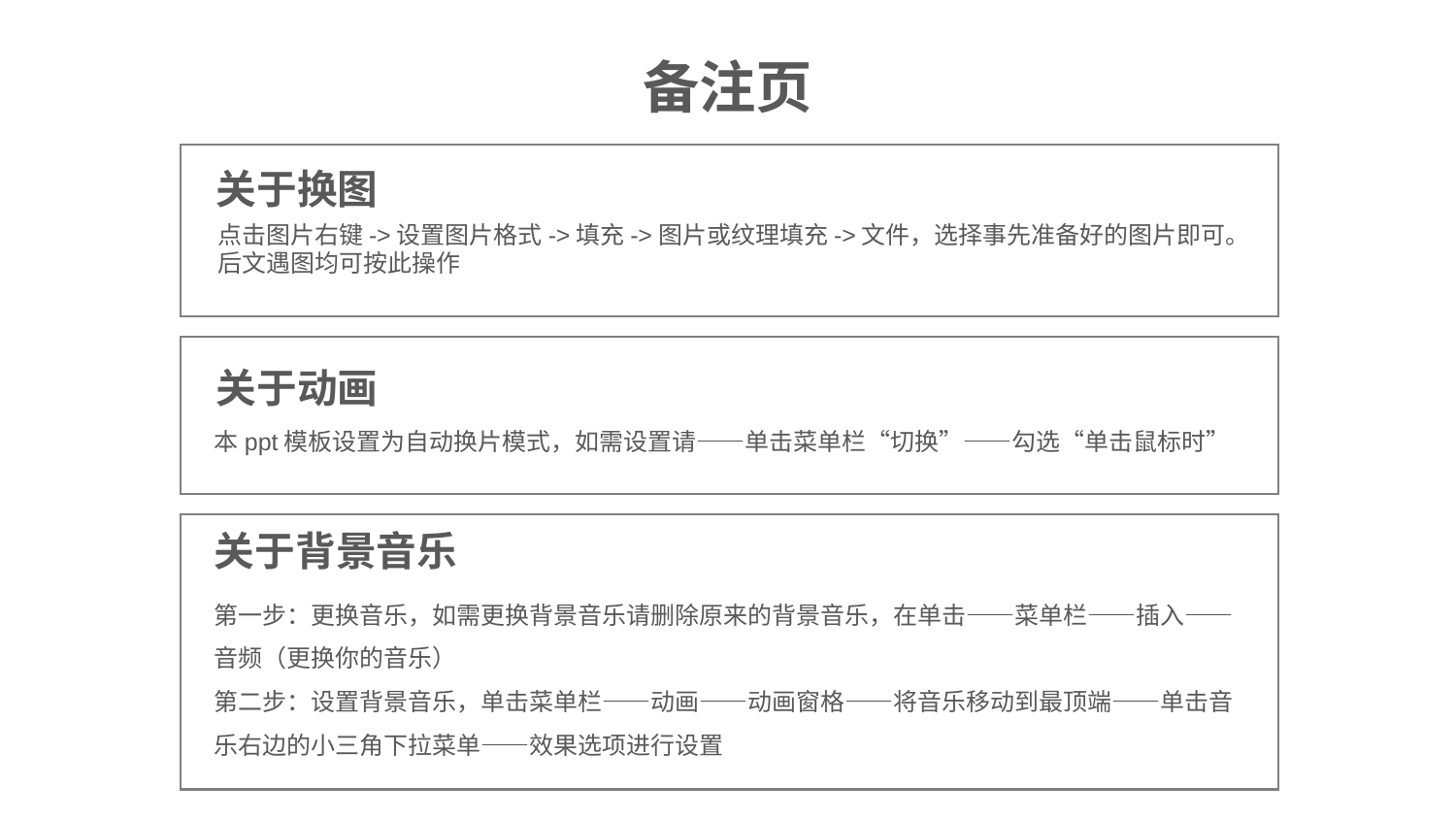

备注页

关于换图
点击图片右键->设置图片格式->填充->图片或纹理填充->文件，选择事先准备好的图片即可。后文遇图均可按此操作

关于动画
本ppt模板设置为自动换片模式，如需设置请——单击菜单栏“切换”——勾选“单击鼠标时”

关于背景音乐
第一步：更换音乐，如需更换背景音乐请删除原来的背景音乐，在单击——菜单栏——插入——音频（更换你的音乐）
第二步：设置背景音乐，单击菜单栏——动画——动画窗格——将音乐移动到最顶端——单击音乐右边的小三角下拉菜单——效果选项进行设置